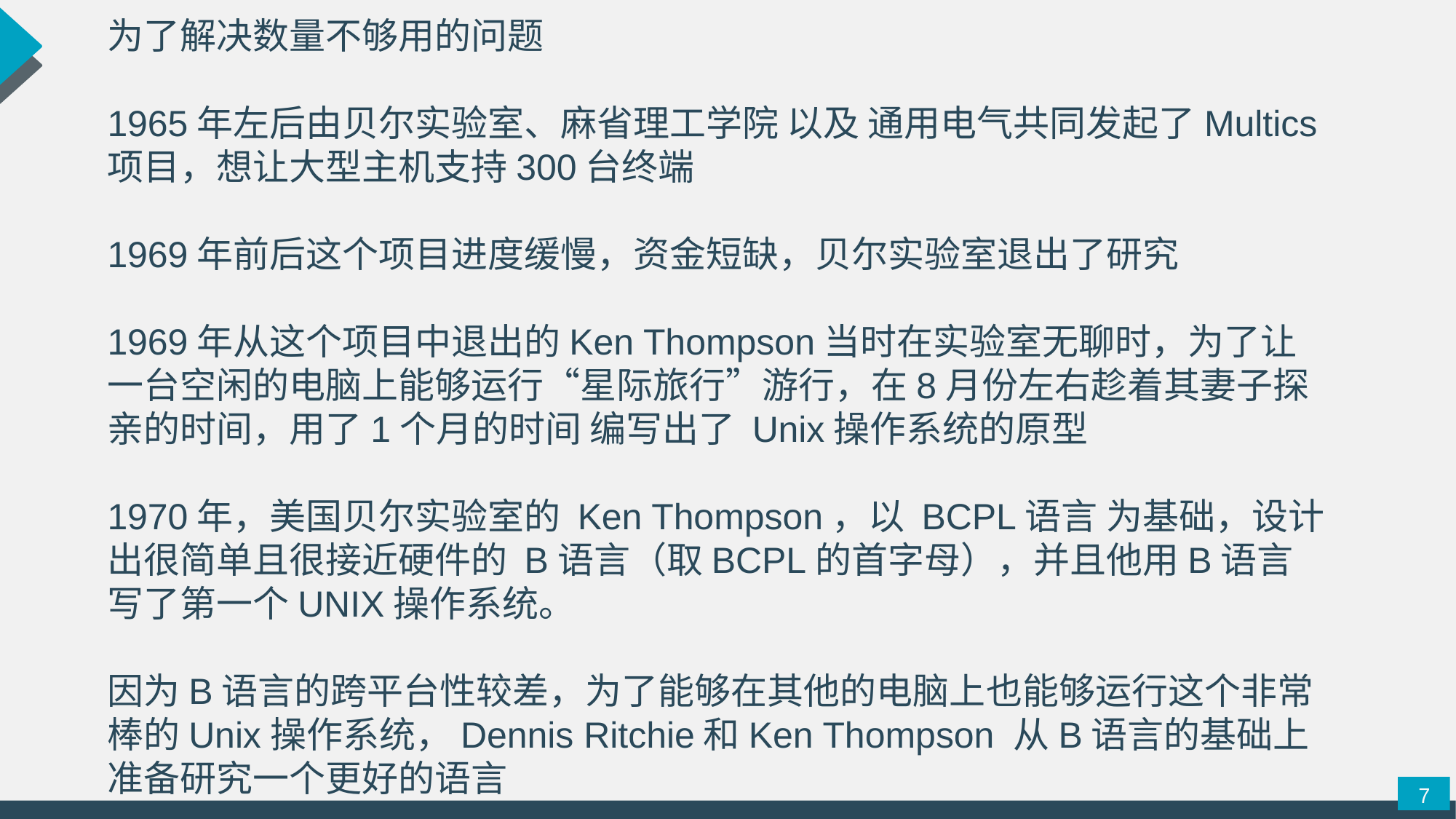

为了解决数量不够用的问题

1965年左后由贝尔实验室、麻省理工学院 以及 通用电气共同发起了Multics项目，想让大型主机支持300台终端

1969年前后这个项目进度缓慢，资金短缺，贝尔实验室退出了研究

1969年从这个项目中退出的Ken Thompson当时在实验室无聊时，为了让一台空闲的电脑上能够运行“星际旅行”游行，在8月份左右趁着其妻子探亲的时间，用了1个月的时间 编写出了 Unix操作系统的原型

1970年，美国贝尔实验室的 Ken Thompson，以 BCPL语言 为基础，设计出很简单且很接近硬件的 B语言（取BCPL的首字母），并且他用B语言写了第一个UNIX操作系统。

因为B语言的跨平台性较差，为了能够在其他的电脑上也能够运行这个非常棒的Unix操作系统，Dennis Ritchie和Ken Thompson 从B语言的基础上准备研究一个更好的语言